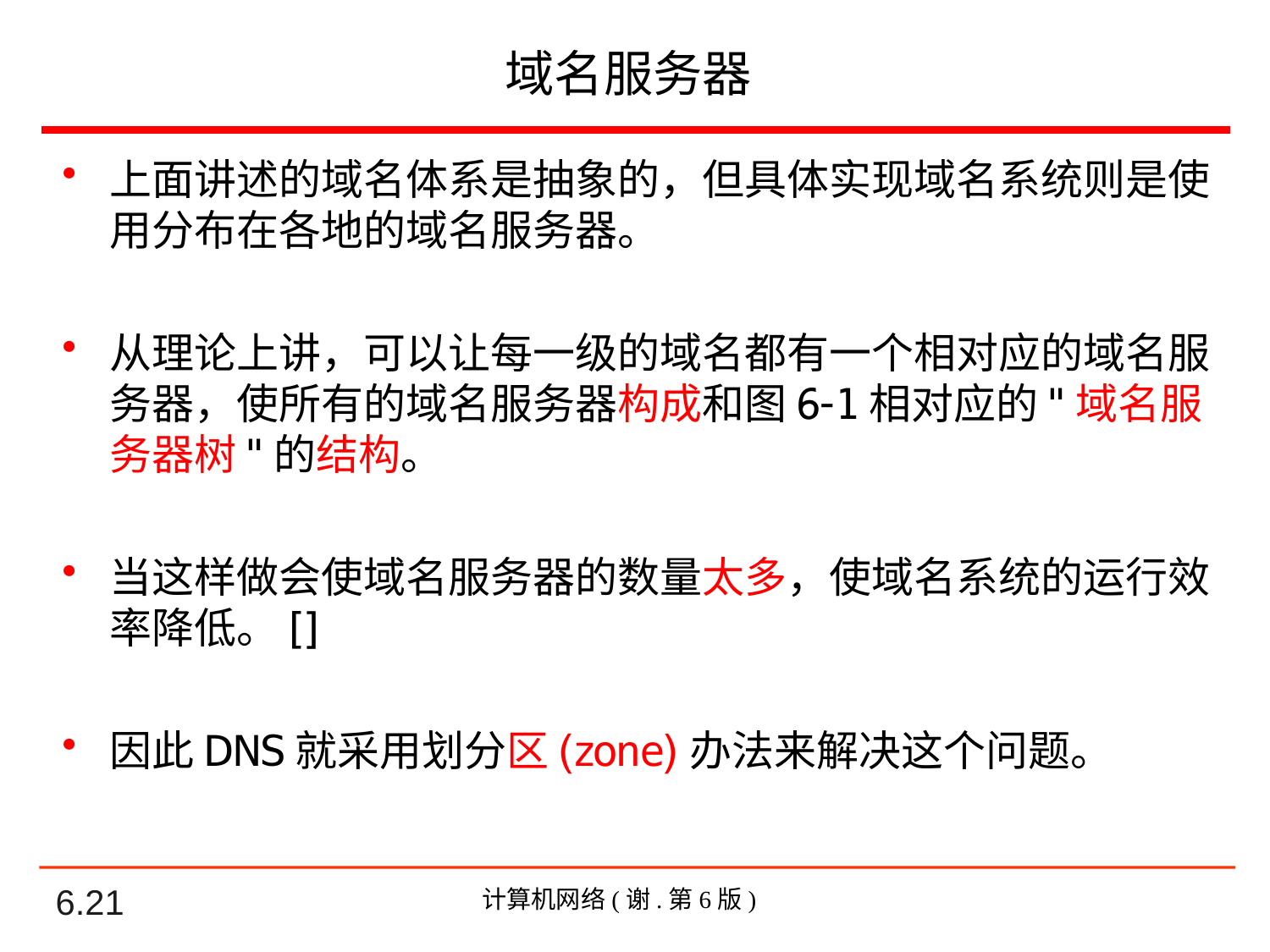

# 域名服务器
上面讲述的域名体系是抽象的，但具体实现域名系统则是使用分布在各地的域名服务器。

从理论上讲，可以让每一级的域名都有一个相对应的域名服务器，使所有的域名服务器构成和图6-1相对应的"域名服务器树"的结构。

当这样做会使域名服务器的数量太多，使域名系统的运行效率降低。[]

因此DNS就采用划分区(zone)办法来解决这个问题。